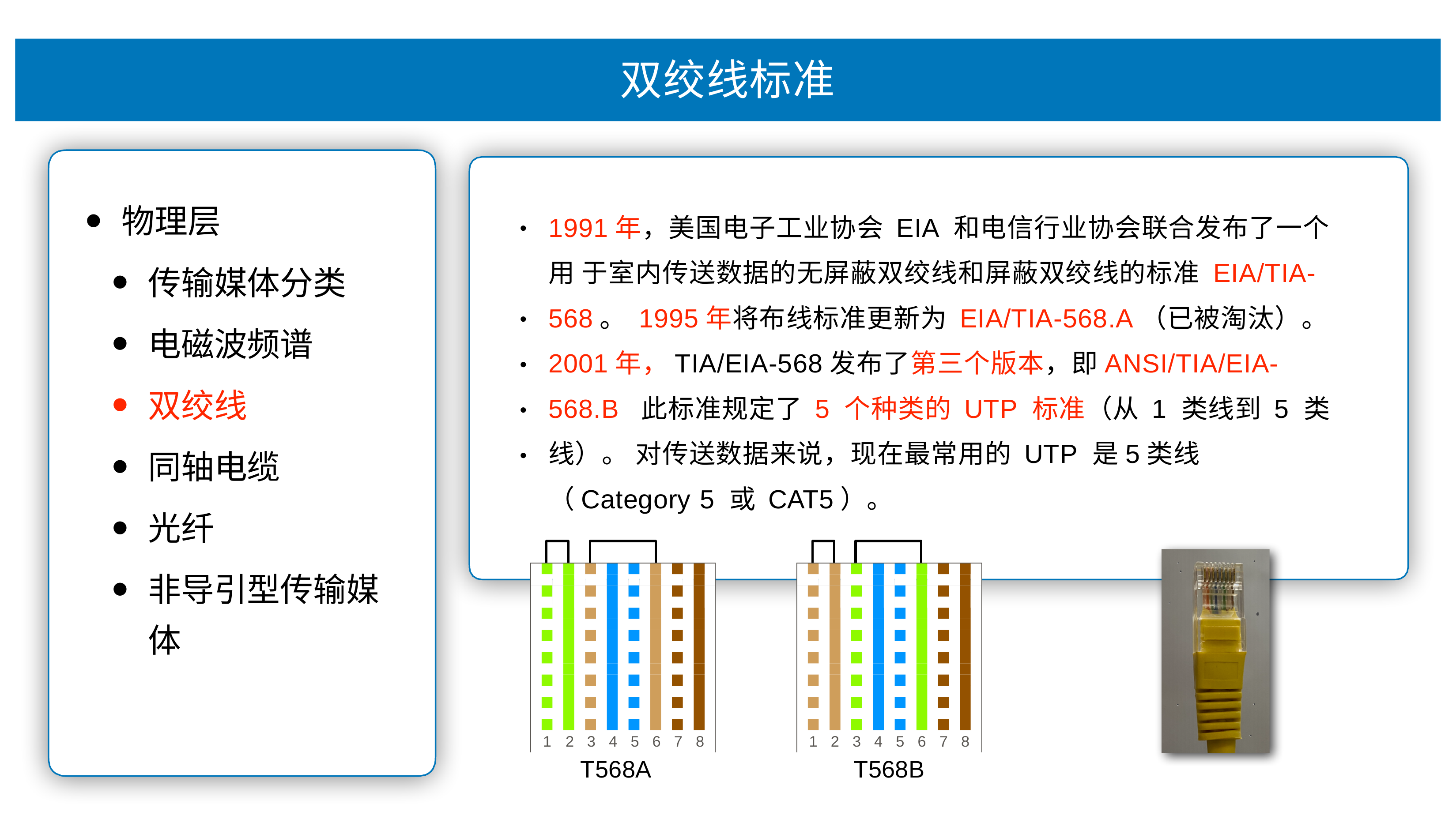

# 双绞线标准

物理层
传输媒体分类
电磁波频谱
双绞线
同轴电缆
光纤
⾮导引型传输媒 体
1991年，美国电⼦⼯业协会 EIA 和电信⾏业协会联合发布了⼀个⽤ 于室内传送数据的⽆屏蔽双绞线和屏蔽双绞线的标准 EIA/TIA-568。 1995年将布线标准更新为 EIA/TIA-568.A（已被淘汰）。
2001年，TIA/EIA-568发布了第三个版本，即ANSI/TIA/EIA-568.B  此标准规定了 5 个种类的 UTP 标准（从 1 类线到 5 类线）。 对传送数据来说，现在最常⽤的 UTP 是5类线（Category 5 或 CAT5）。
•
•
•
•
•

1	2	3	4	5	6	7	8
T568B

1	2	3	4	5	6	7	8
T568A